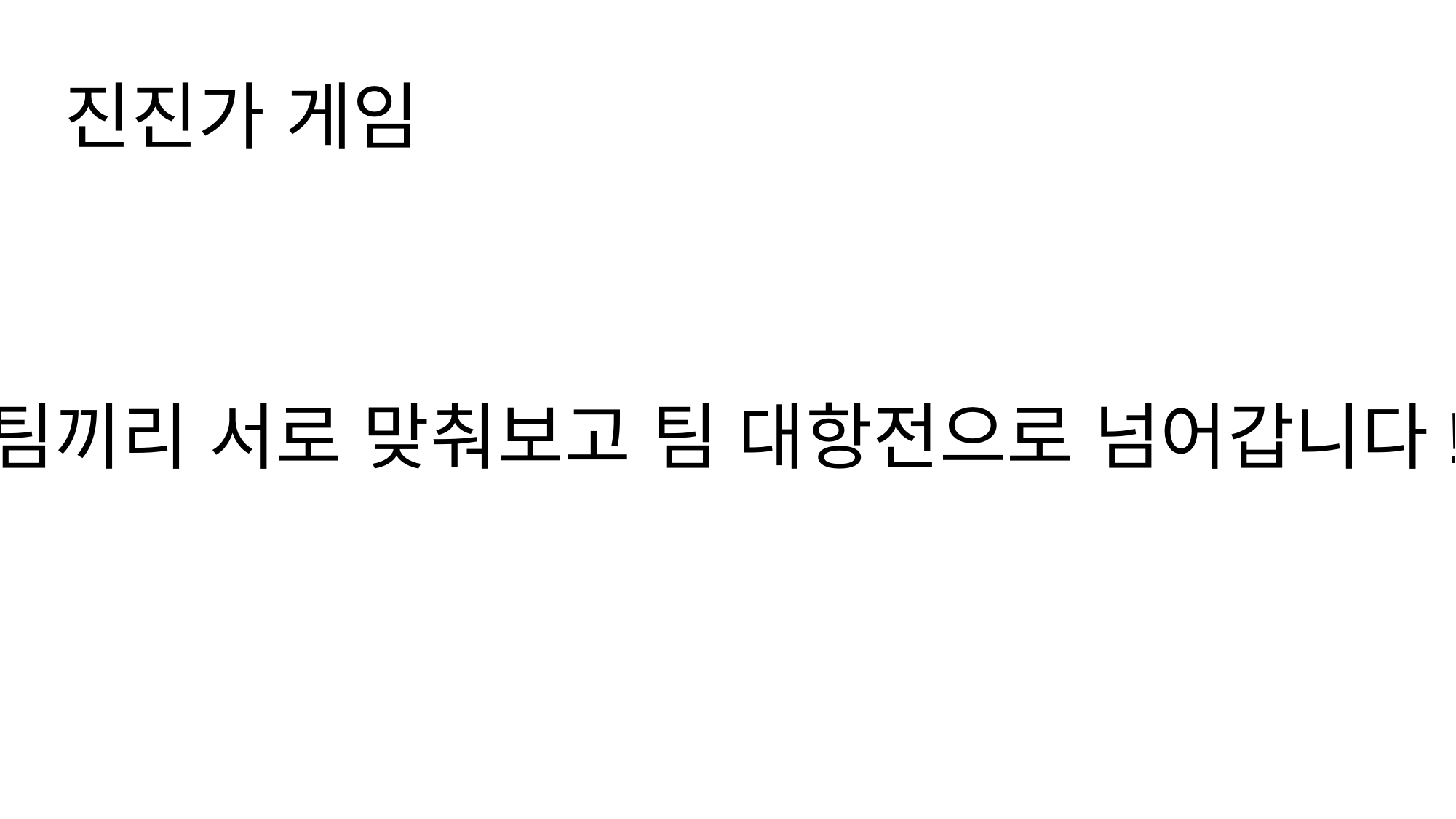

진진가 게임
팀끼리 서로 맞춰보고 팀 대항전으로 넘어갑니다!